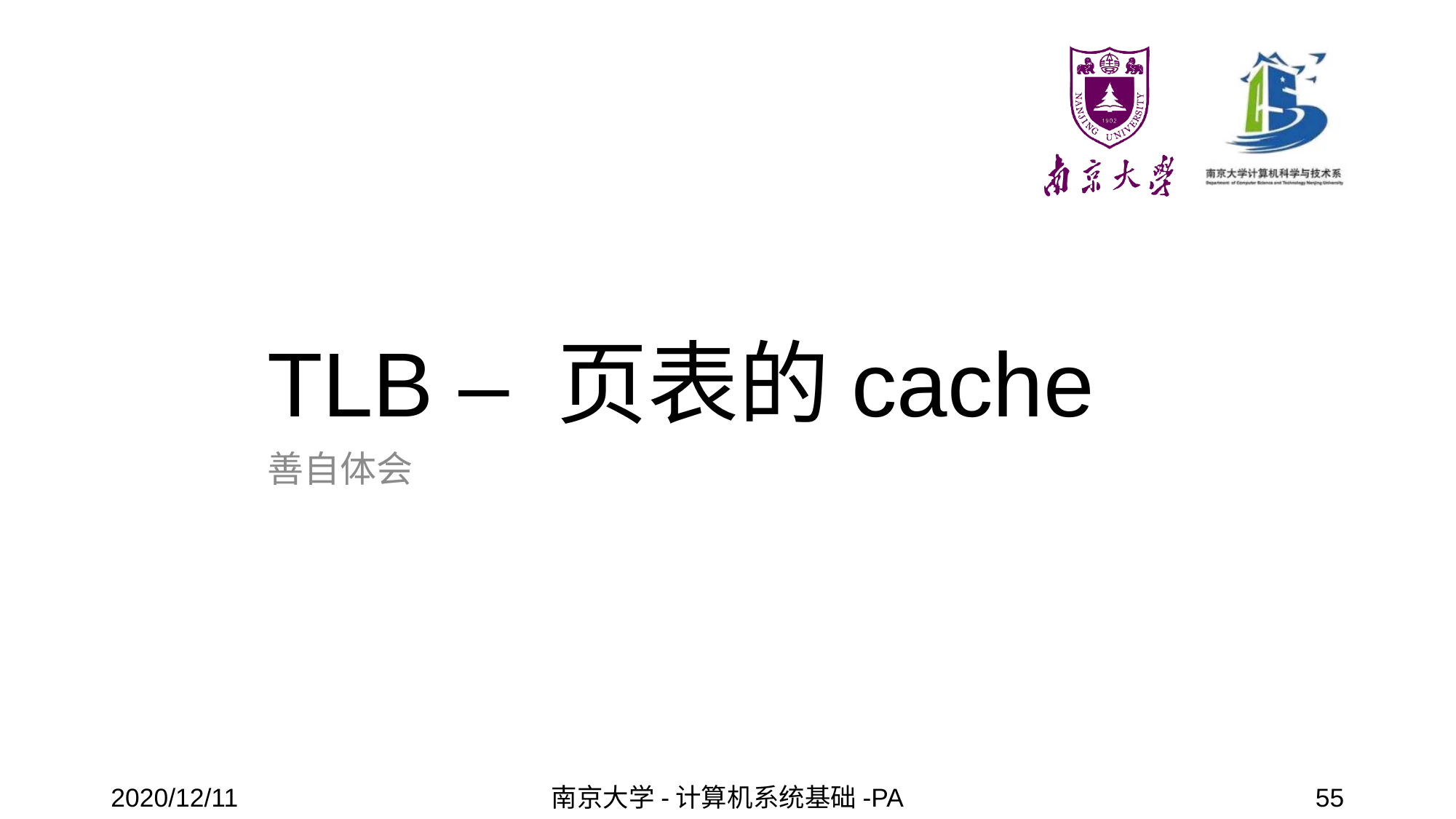

# TLB – 页表的cache
善自体会
2020/12/11
南京大学-计算机系统基础-PA
55